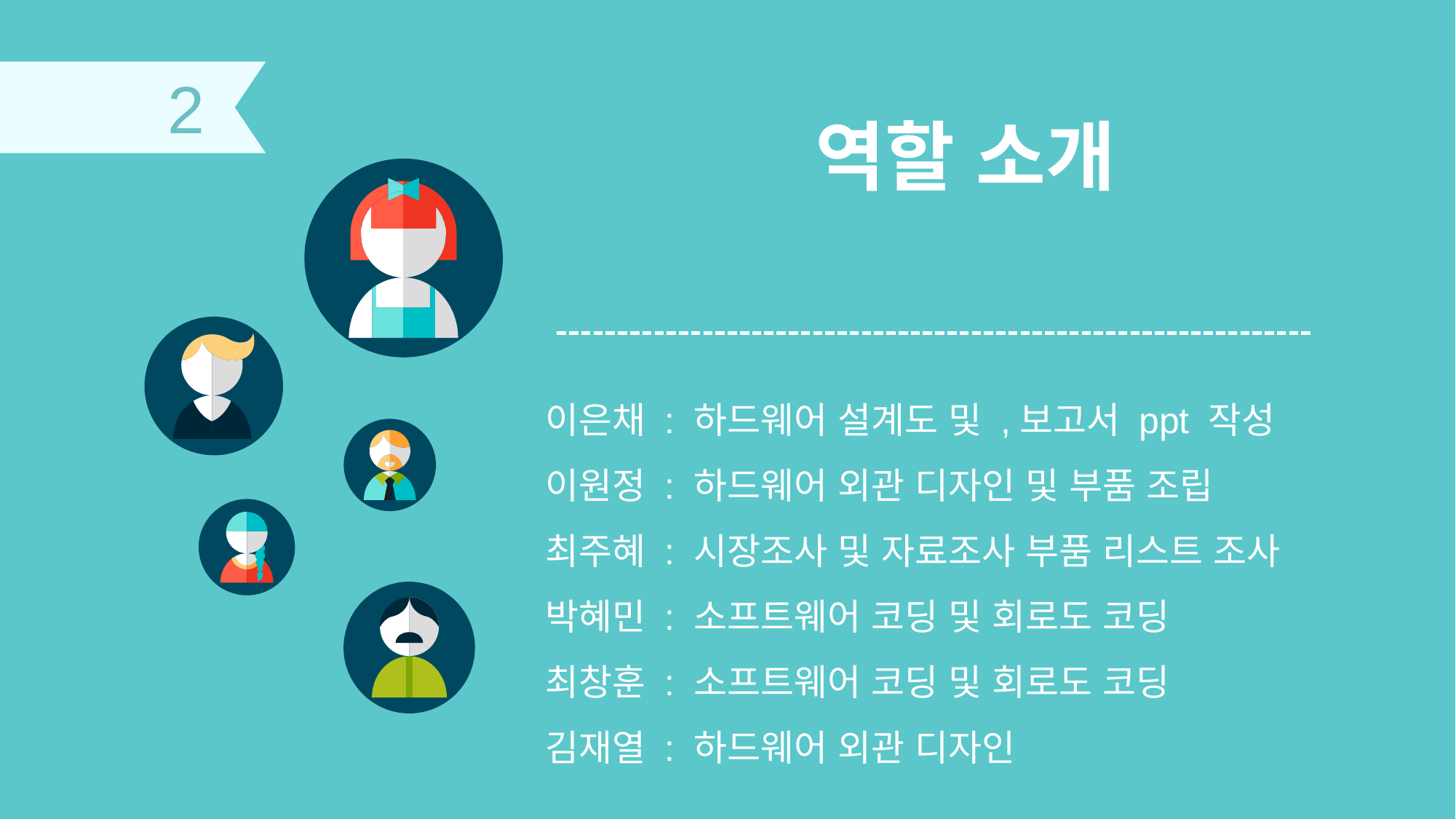

2
역할 소개

이은채 : 하드웨어 설계도 및 ,보고서 ppt 작성
이원정 : 하드웨어 외관 디자인 및 부품 조립
최주혜 : 시장조사 및 자료조사 부품 리스트 조사
박혜민 : 소프트웨어 코딩 및 회로도 코딩
최창훈 : 소프트웨어 코딩 및 회로도 코딩
김재열 : 하드웨어 외관 디자인